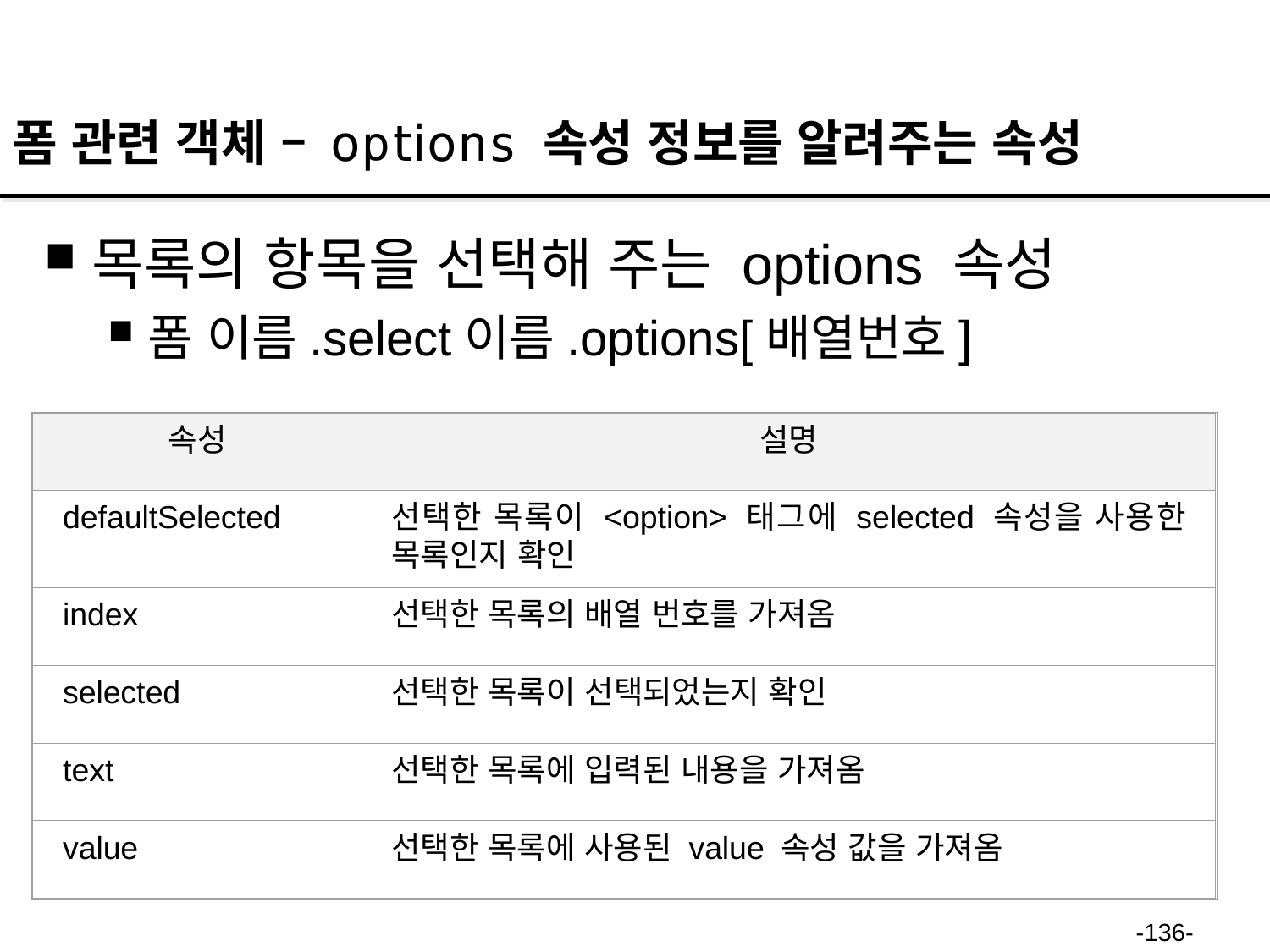

폼 관련 객체 – options 속성 정보를 알려주는 속성
목록의 항목을 선택해 주는 options 속성
폼 이름.select이름.options[배열번호]

속성

설명

defaultSelected

선택한 목록이 <option> 태그에 selected 속성을 사용한 목록인지 확인

index

선택한 목록의 배열 번호를 가져옴

selected

선택한 목록이 선택되었는지 확인

text

선택한 목록에 입력된 내용을 가져옴

value

선택한 목록에 사용된 value 속성 값을 가져옴

-136-